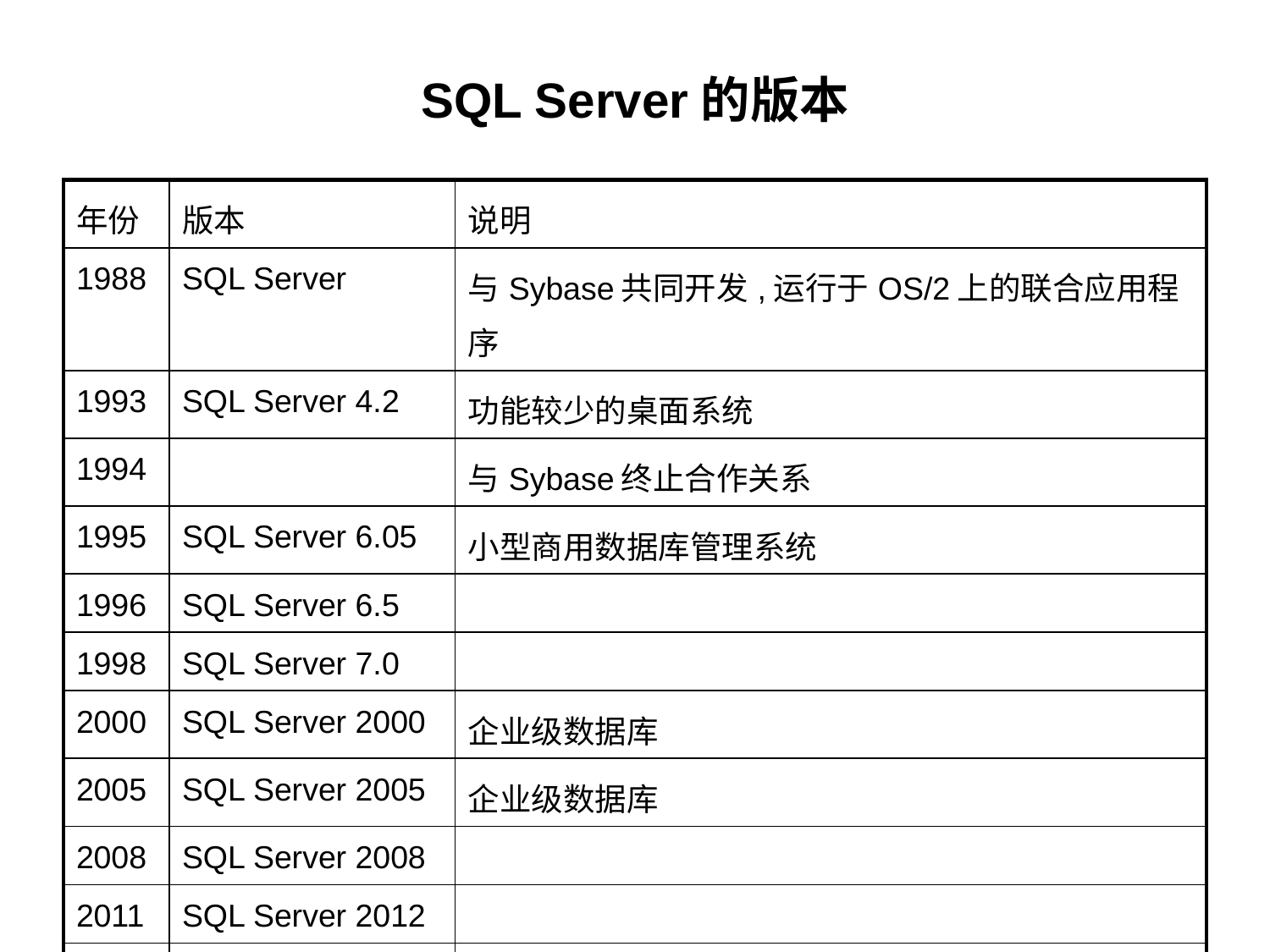

# SQL Server的版本
| 年份 | 版本 | 说明 |
| --- | --- | --- |
| 1988 | SQL Server | 与Sybase共同开发,运行于OS/2上的联合应用程序 |
| 1993 | SQL Server 4.2 | 功能较少的桌面系统 |
| 1994 |  | 与Sybase终止合作关系 |
| 1995 | SQL Server 6.05 | 小型商用数据库管理系统 |
| 1996 | SQL Server 6.5 |  |
| 1998 | SQL Server 7.0 |  |
| 2000 | SQL Server 2000 | 企业级数据库 |
| 2005 | SQL Server 2005 | 企业级数据库 |
| 2008 | SQL Server 2008 |  |
| 2011 | SQL Server 2012 |  |
| 2019 | SQL Server 2019 | 发布日期：2019/9，支持Linux和Windows |